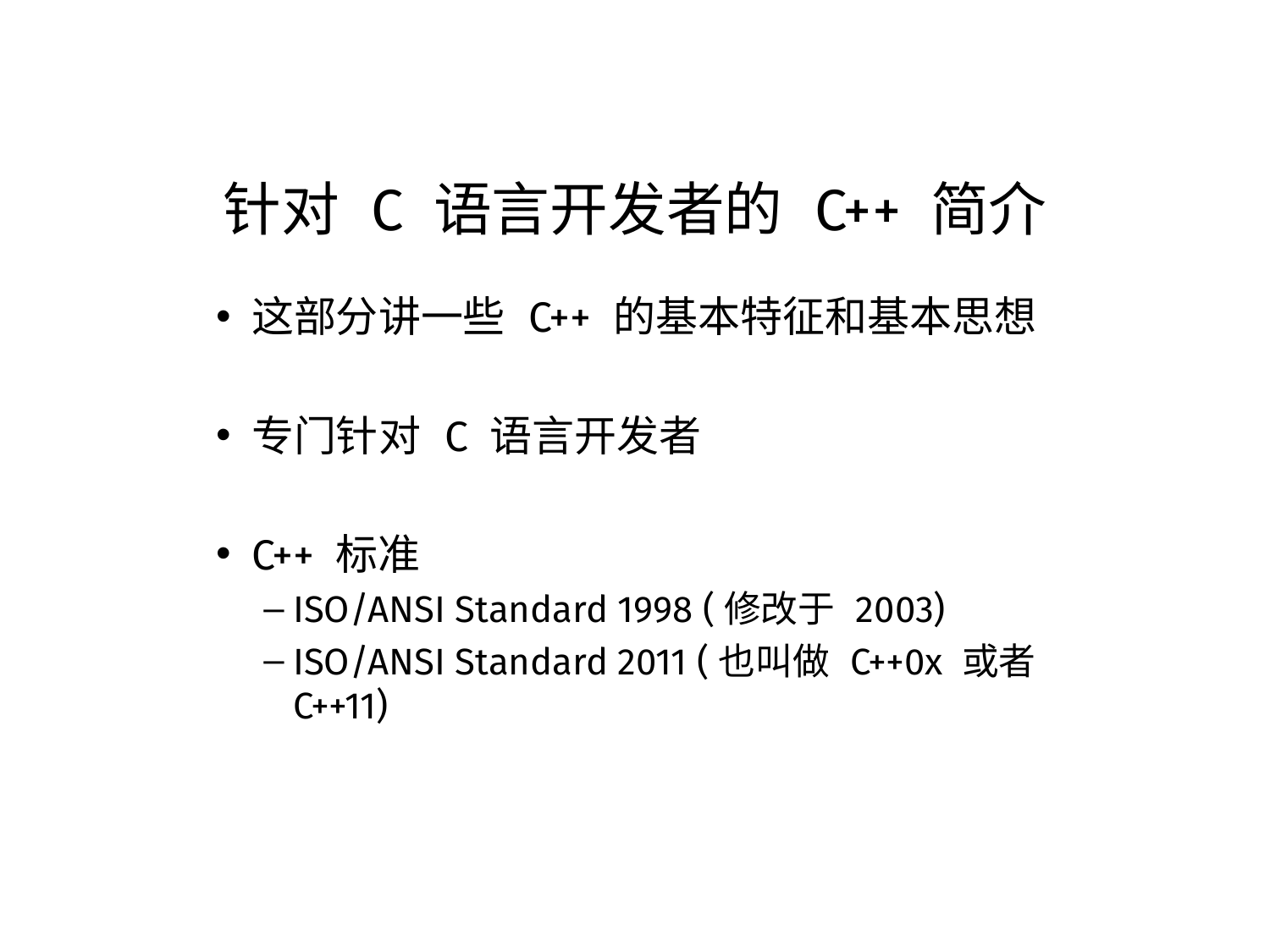

针对 C 语言开发者的 C++ 简介
这部分讲一些 C++ 的基本特征和基本思想

专门针对 C 语言开发者

C++ 标准
ISO/ANSI Standard 1998 (修改于 2003)
ISO/ANSI Standard 2011 (也叫做 C++0x 或者 C++11)